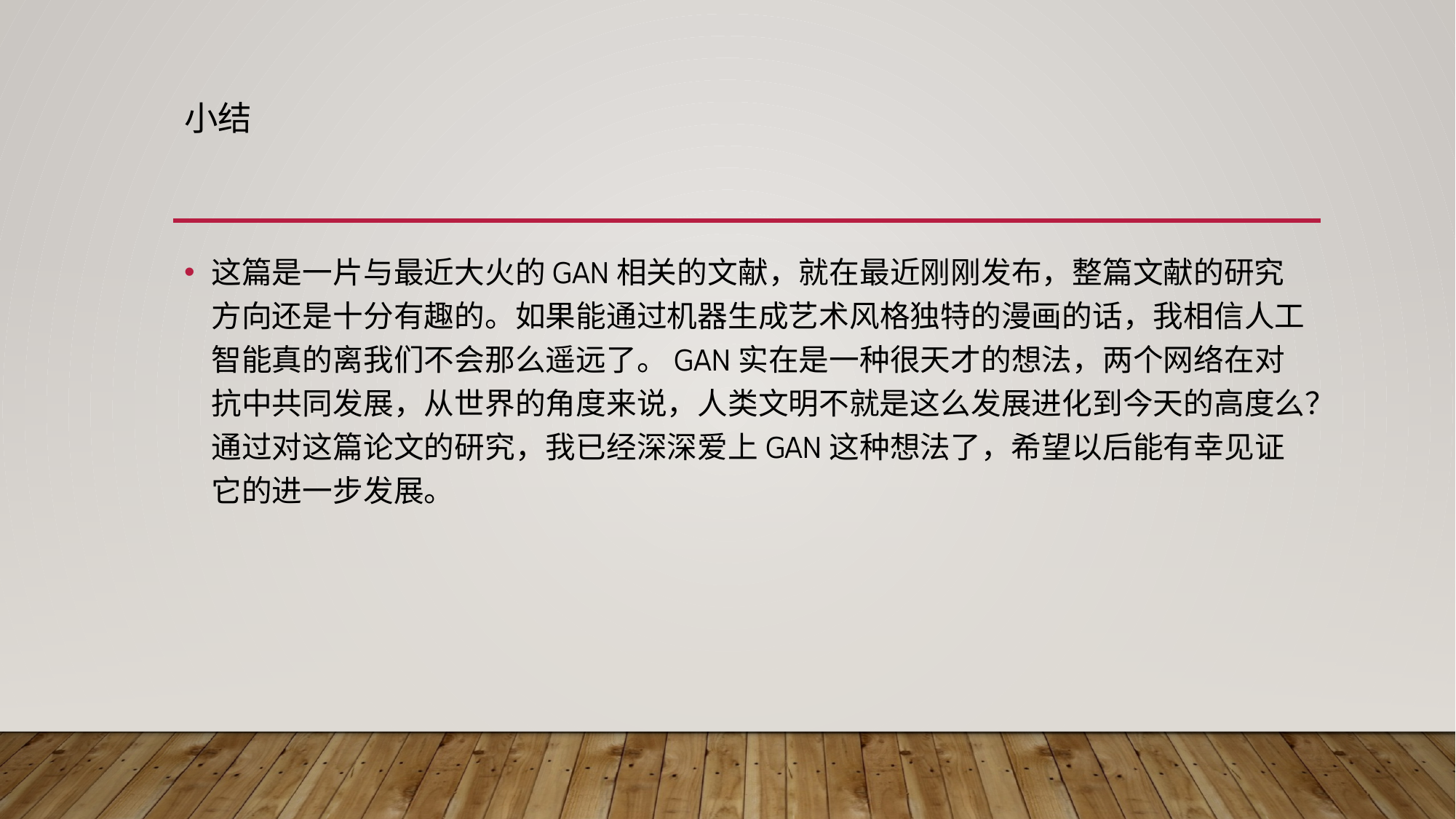

# 小结
这篇是一片与最近大火的GAN相关的文献，就在最近刚刚发布，整篇文献的研究方向还是十分有趣的。如果能通过机器生成艺术风格独特的漫画的话，我相信人工智能真的离我们不会那么遥远了。GAN实在是一种很天才的想法，两个网络在对抗中共同发展，从世界的角度来说，人类文明不就是这么发展进化到今天的高度么？通过对这篇论文的研究，我已经深深爱上GAN这种想法了，希望以后能有幸见证它的进一步发展。